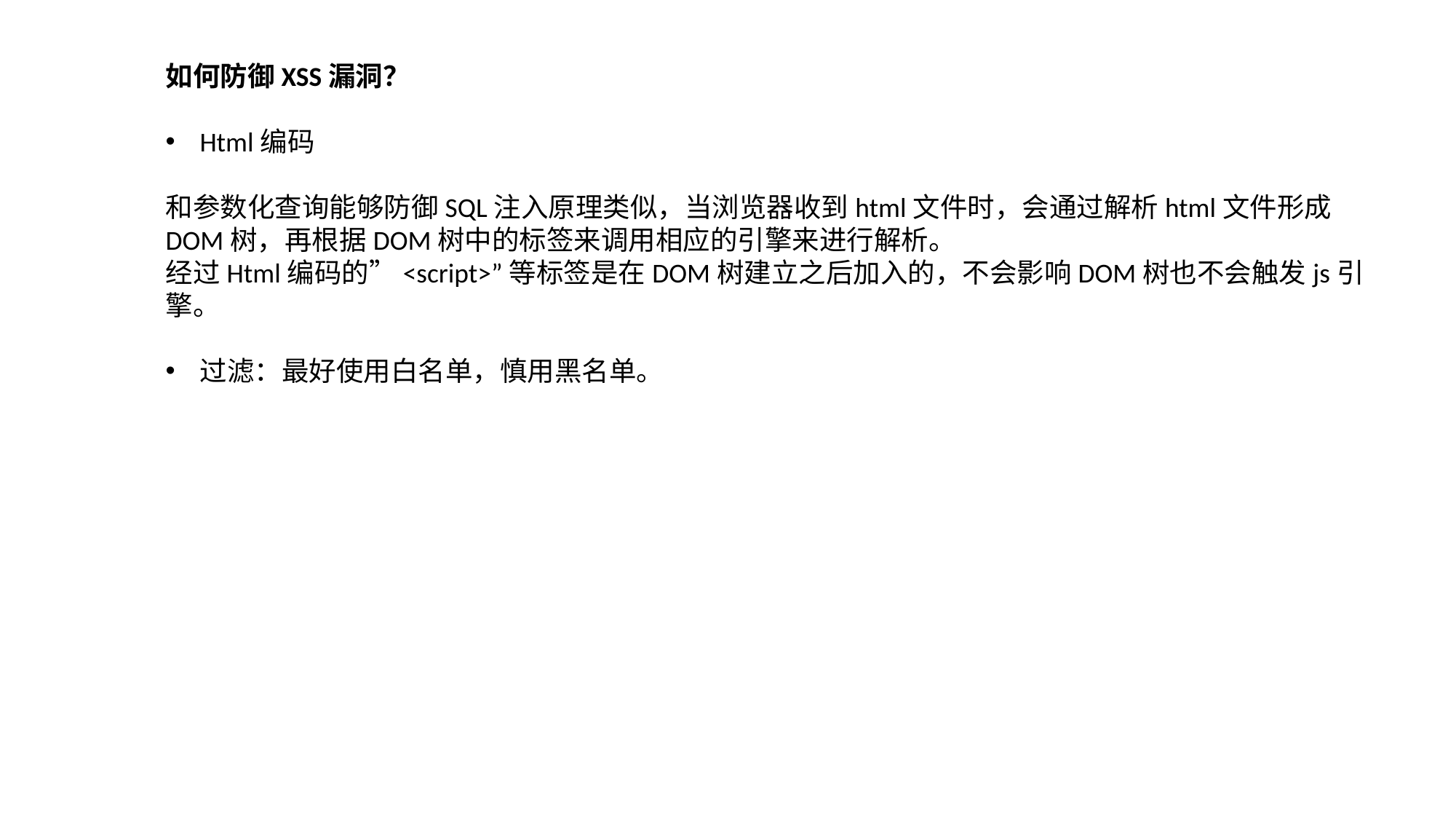

如何防御XSS漏洞？

Html编码

和参数化查询能够防御SQL注入原理类似，当浏览器收到html文件时，会通过解析html文件形成DOM树，再根据DOM树中的标签来调用相应的引擎来进行解析。
经过Html编码的”<script>”等标签是在DOM树建立之后加入的，不会影响DOM树也不会触发js引擎。

过滤：最好使用白名单，慎用黑名单。